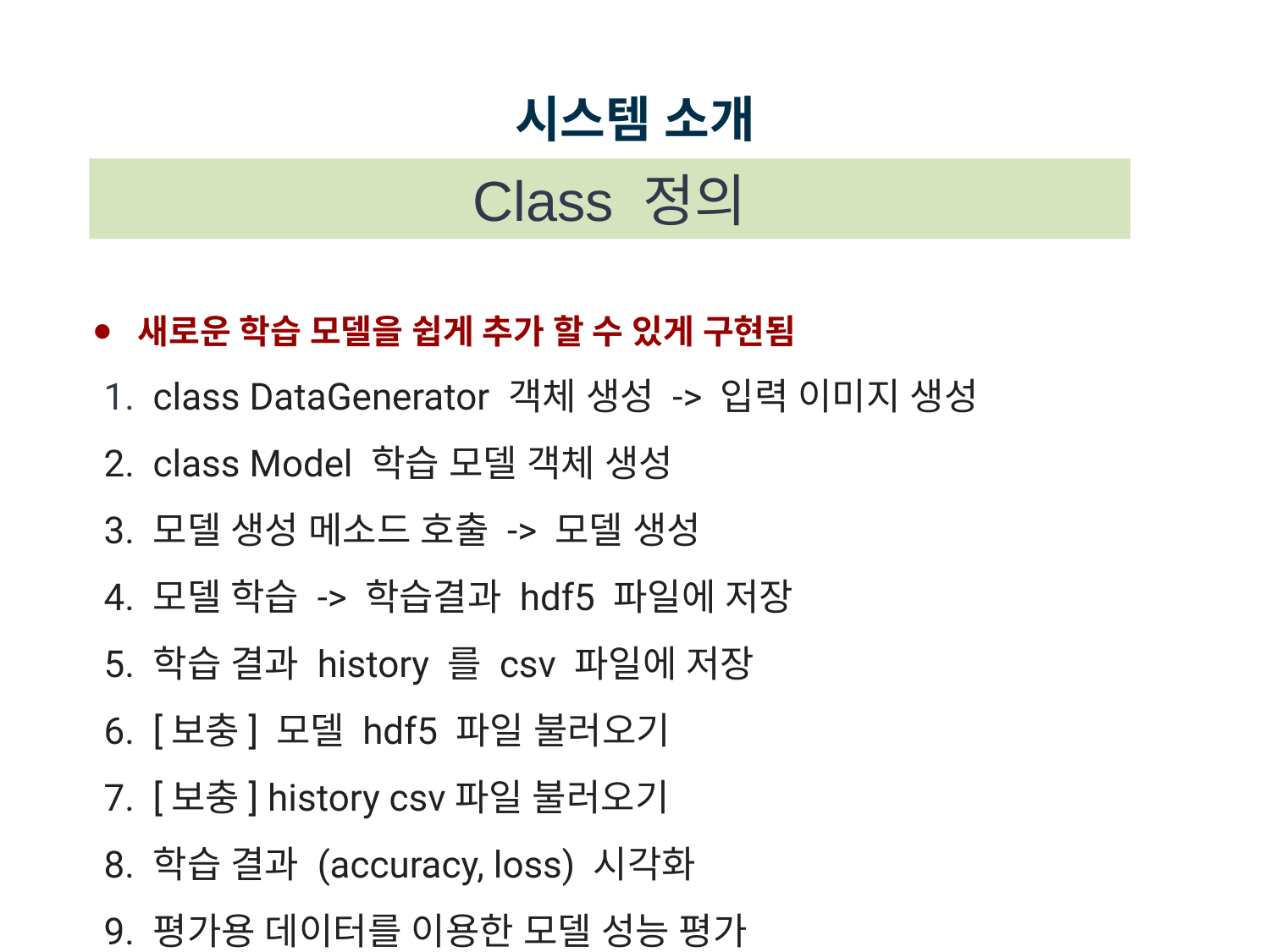

# 시스템 소개
Class 정의
새로운 학습 모델을 쉽게 추가 할 수 있게 구현됨
class DataGenerator 객체 생성 -> 입력 이미지 생성
class Model 학습 모델 객체 생성
모델 생성 메소드 호출 -> 모델 생성
모델 학습 -> 학습결과 hdf5 파일에 저장
학습 결과 history 를 csv 파일에 저장
[보충] 모델 hdf5 파일 불러오기
[보충] history csv파일 불러오기
학습 결과 (accuracy, loss) 시각화
평가용 데이터를 이용한 모델 성능 평가